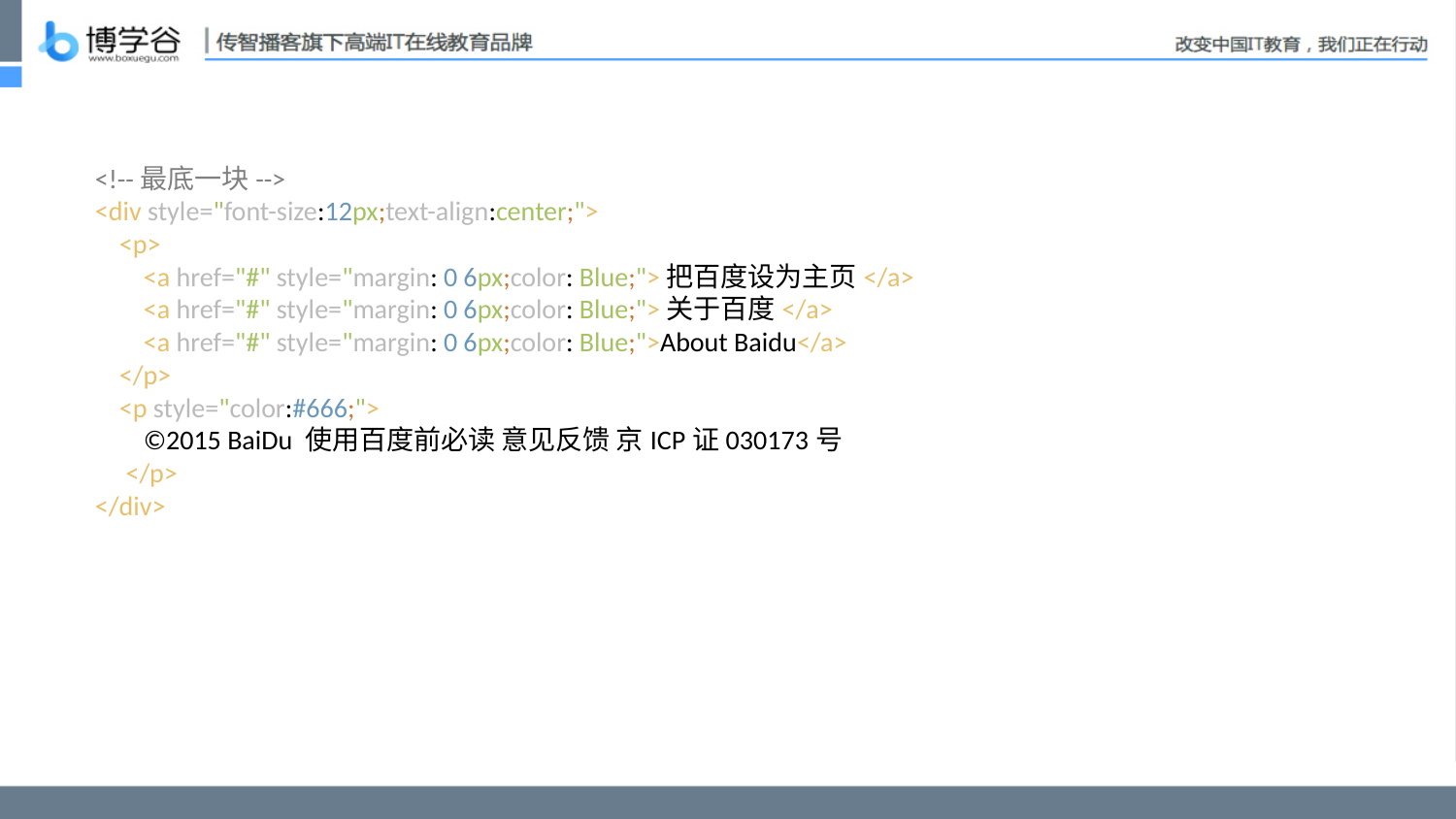

<!--最底一块-->
<div style="font-size:12px;text-align:center;">
    <p>
        <a href="#" style="margin: 0 6px;color: Blue;">把百度设为主页</a>
        <a href="#" style="margin: 0 6px;color: Blue;">关于百度</a>
        <a href="#" style="margin: 0 6px;color: Blue;">About Baidu</a>
    </p>
    <p style="color:#666;">
        ©2015 BaiDu 使用百度前必读 意见反馈 京ICP证030173号
    </p>
</div>